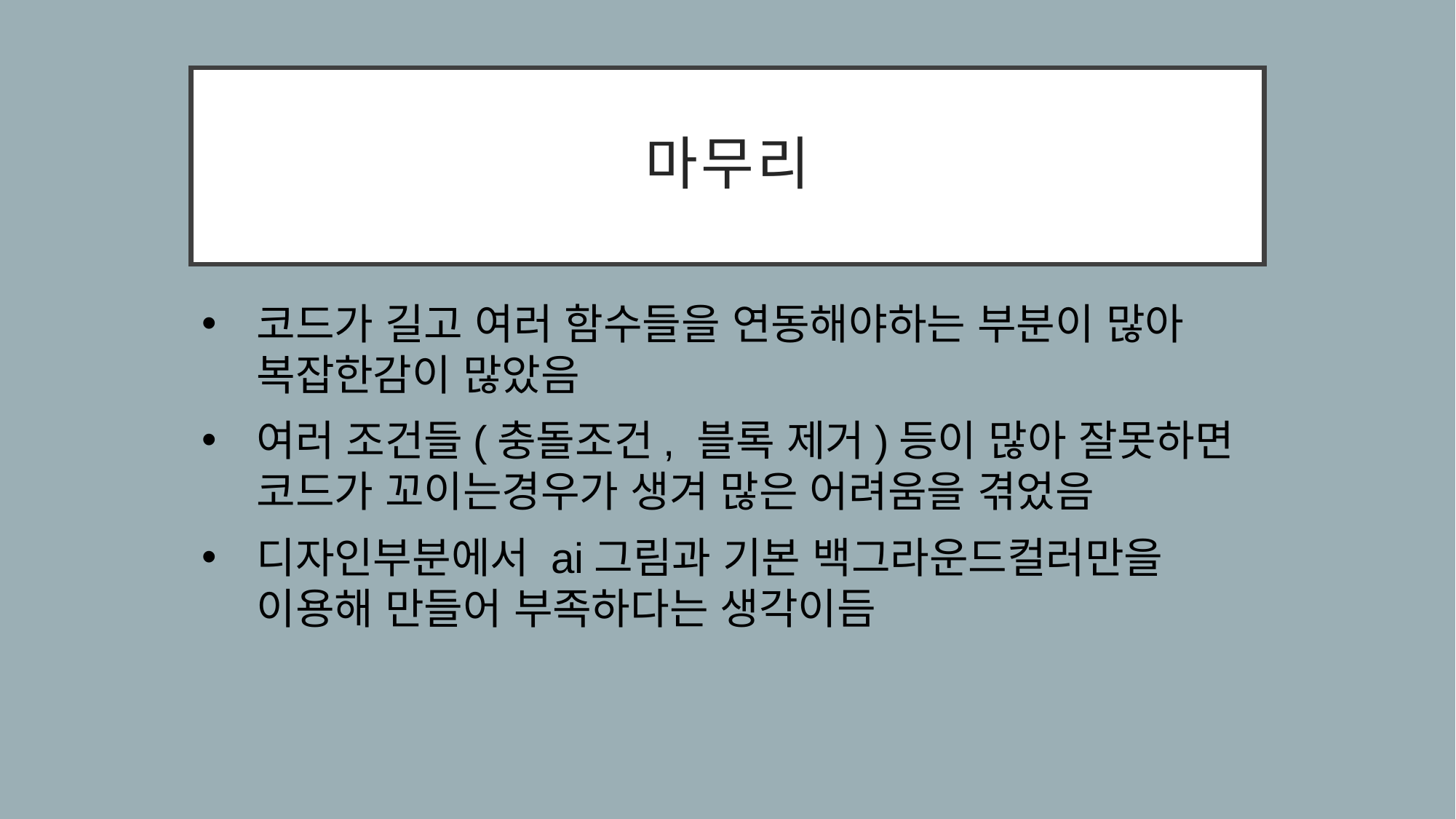

# 마무리
코드가 길고 여러 함수들을 연동해야하는 부분이 많아 복잡한감이 많았음
여러 조건들(충돌조건, 블록 제거)등이 많아 잘못하면 코드가 꼬이는경우가 생겨 많은 어려움을 겪었음
디자인부분에서 ai그림과 기본 백그라운드컬러만을 이용해 만들어 부족하다는 생각이듬